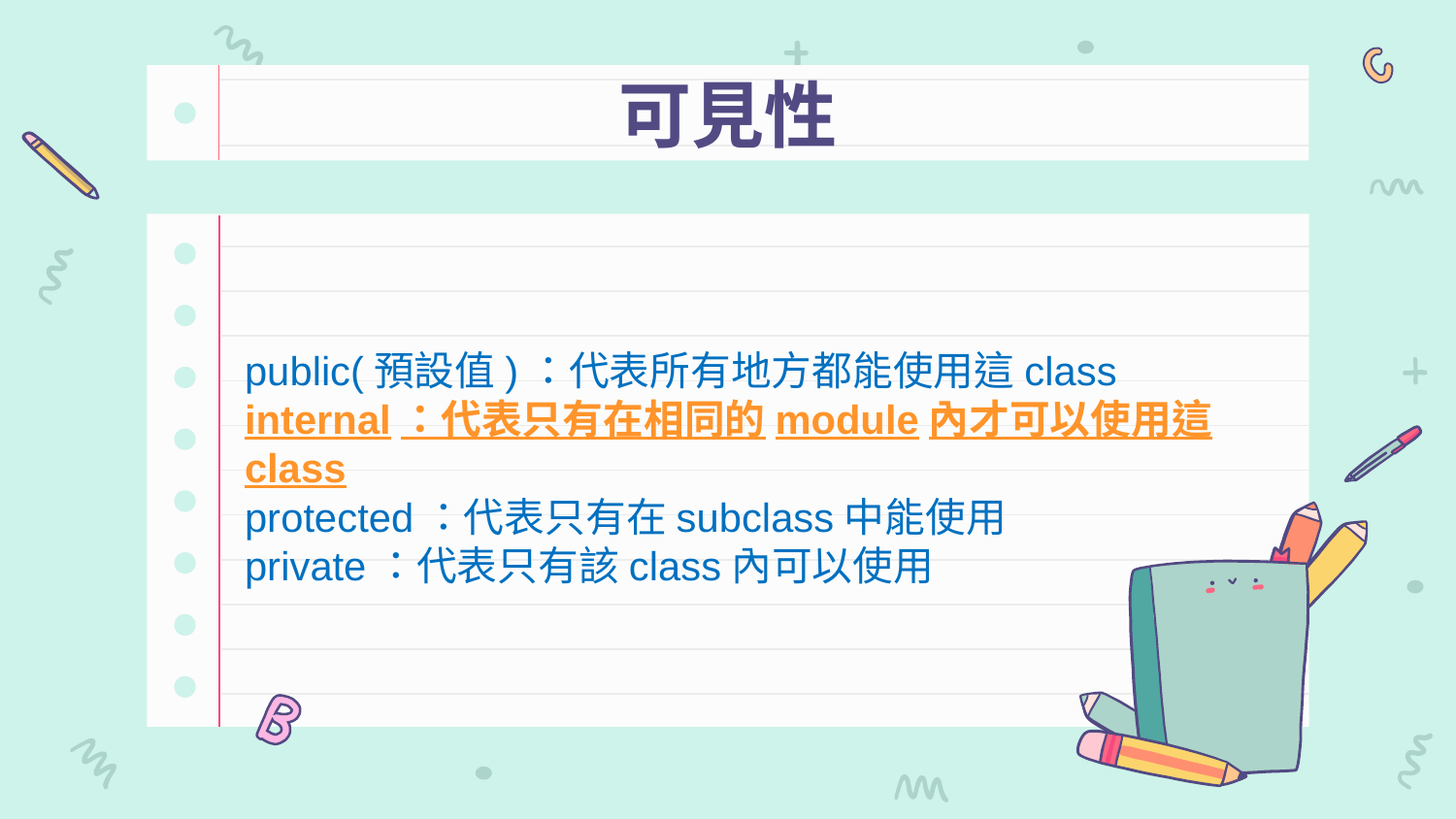

# 可見性

public(預設值)：代表所有地方都能使用這class
internal：代表只有在相同的module內才可以使用這class
protected：代表只有在subclass中能使用
private：代表只有該class內可以使用